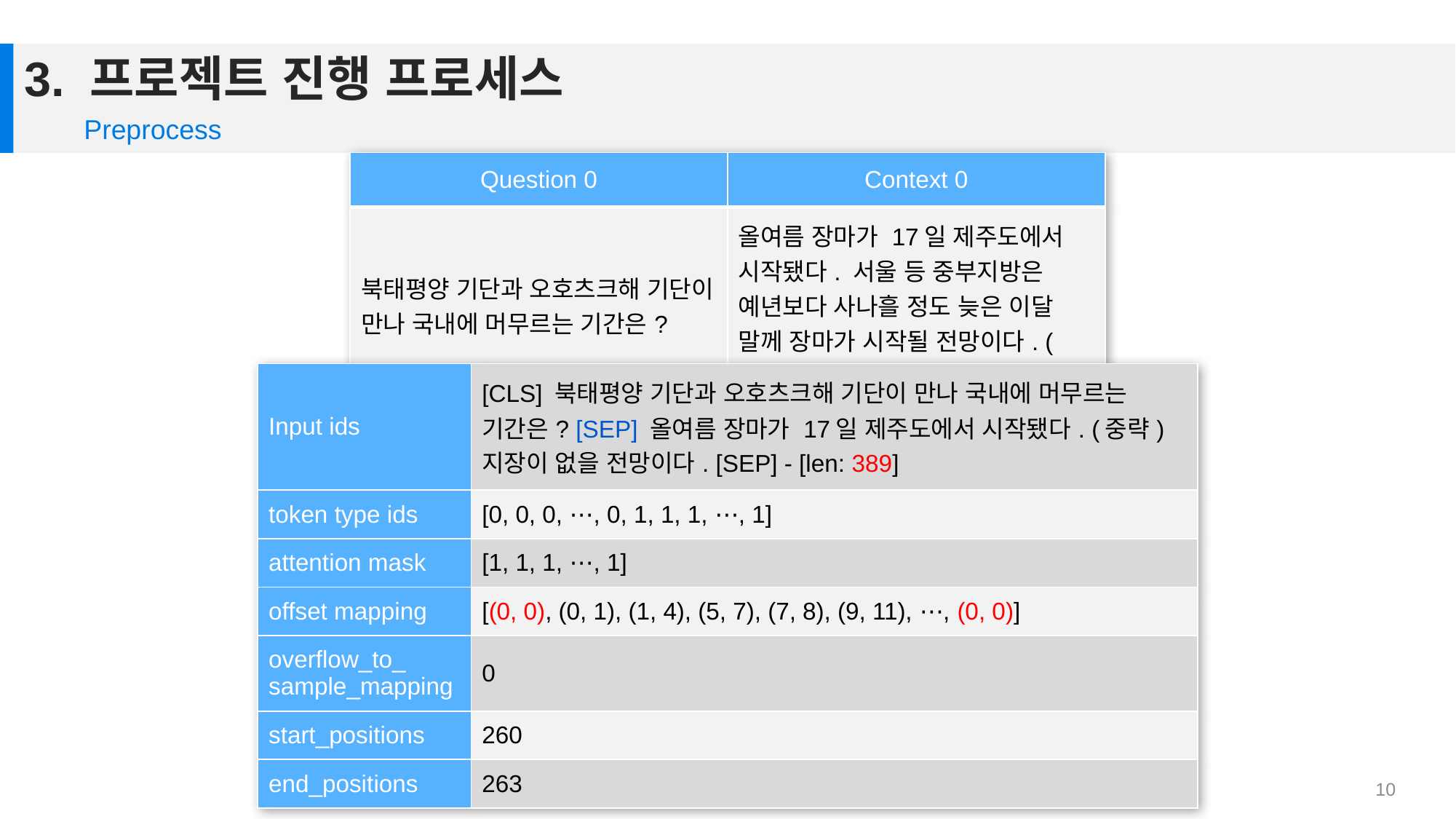

# 3. 프로젝트 진행 프로세스
Preprocess
| Question 0 | Context 0 |
| --- | --- |
| 북태평양 기단과 오호츠크해 기단이 만나 국내에 머무르는 기간은? | 올여름 장마가 17일 제주도에서 시작됐다. 서울 등 중부지방은 예년보다 사나흘 정도 늦은 이달 말께 장마가 시작될 전망이다. (후략) |
| Input ids | [CLS] 북태평양 기단과 오호츠크해 기단이 만나 국내에 머무르는 기간은? [SEP] 올여름 장마가 17일 제주도에서 시작됐다. (중략) 지장이 없을 전망이다. [SEP] - [len: 389] |
| --- | --- |
| token type ids | [0, 0, 0, ⋯, 0, 1, 1, 1, ⋯, 1] |
| attention mask | [1, 1, 1, ⋯, 1] |
| offset mapping | [(0, 0), (0, 1), (1, 4), (5, 7), (7, 8), (9, 11), ⋯, (0, 0)] |
| overflow\_to\_ sample\_mapping | 0 |
| start\_positions | 260 |
| end\_positions | 263 |
10